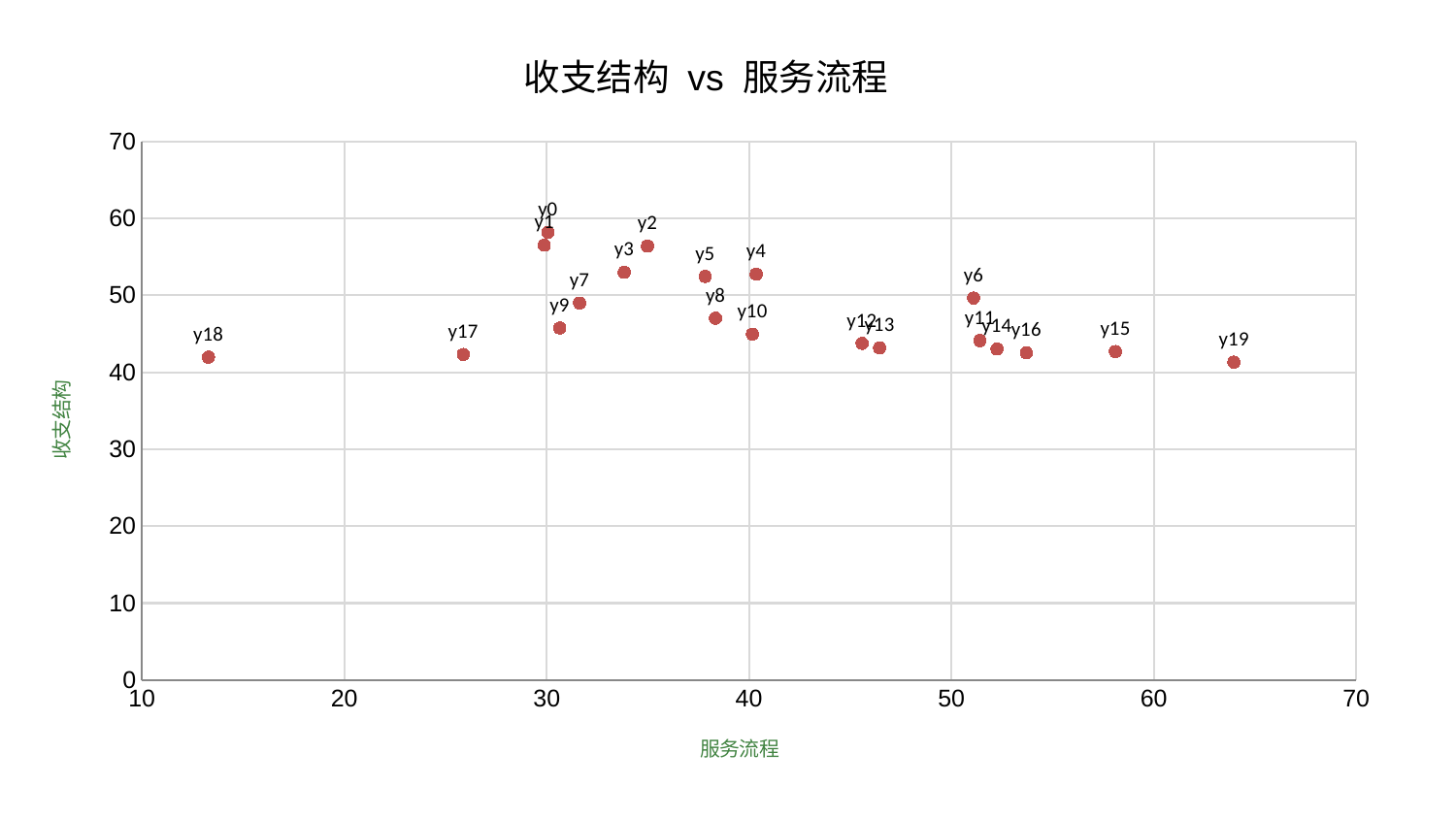

### Chart: 收支结构 vs 服务流程

| Category | 收支结构 |
|---|---|
268